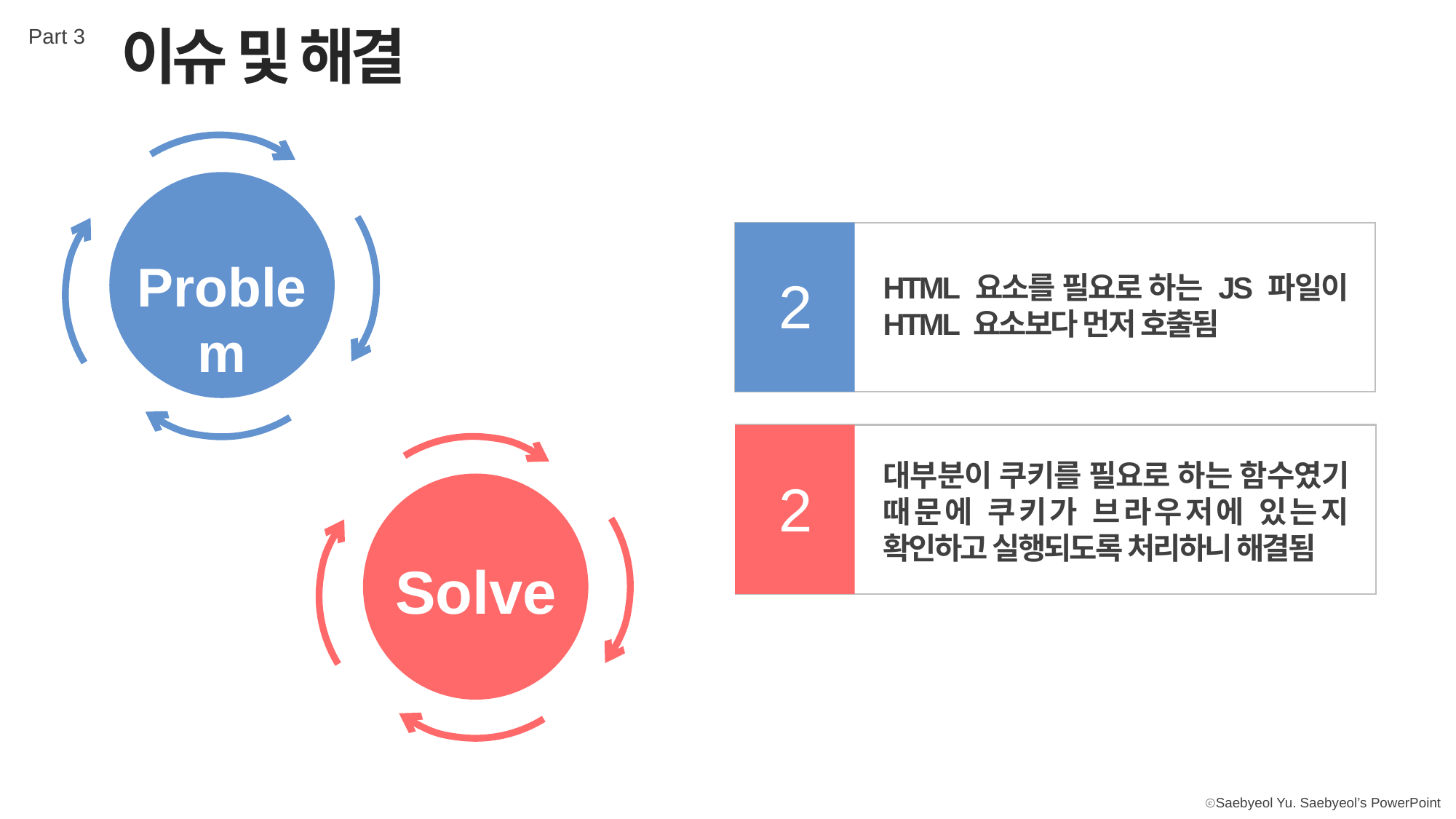

이슈 및 해결
Part 3

Problem

2
HTML 요소를 필요로 하는 JS 파일이 HTML 요소보다 먼저 호출됨

Solve
대부분이 쿠키를 필요로 하는 함수였기 때문에 쿠키가 브라우저에 있는지 확인하고 실행되도록 처리하니 해결됨
2